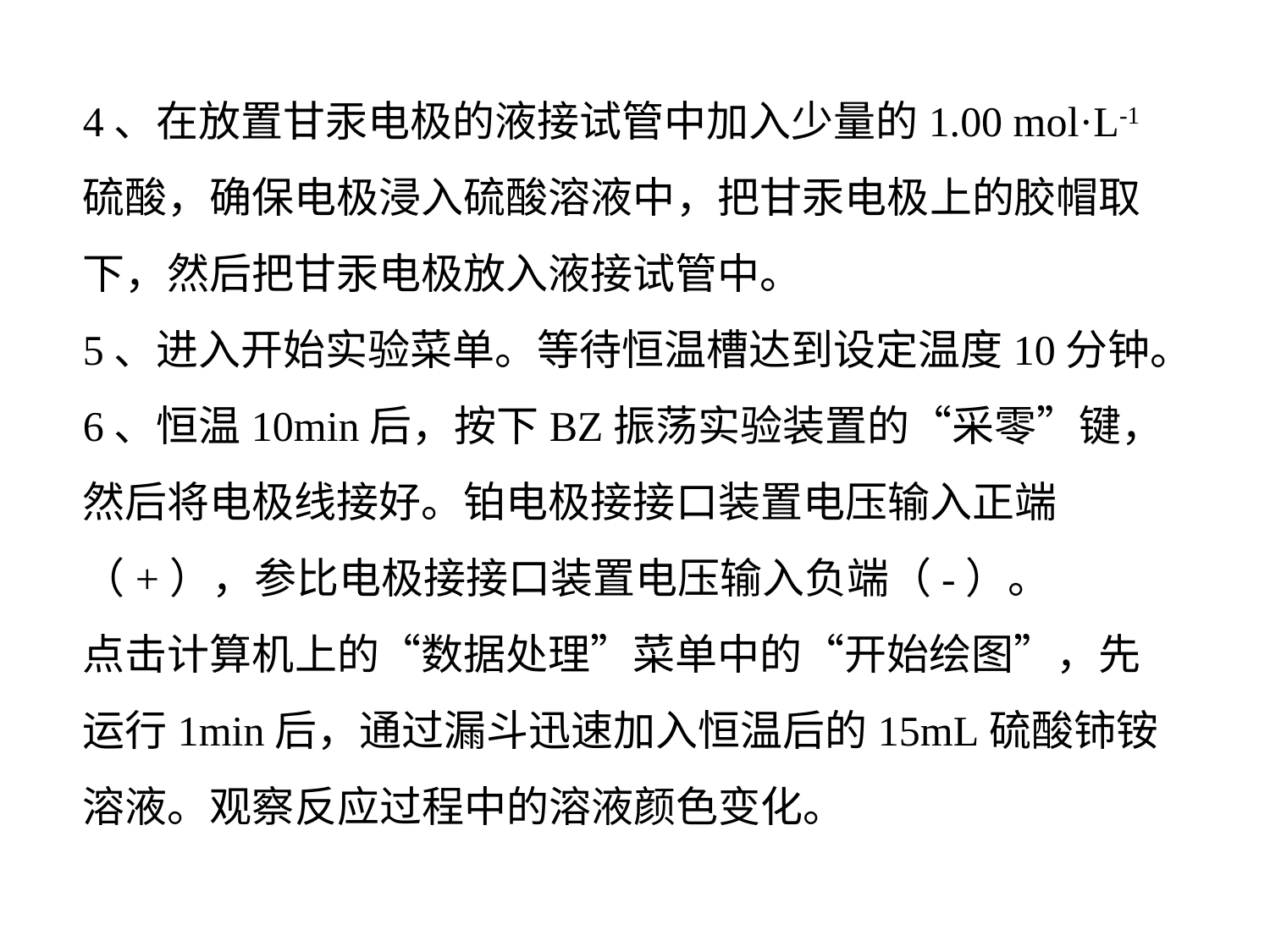

4、在放置甘汞电极的液接试管中加入少量的1.00 mol·L-1硫酸，确保电极浸入硫酸溶液中，把甘汞电极上的胶帽取下，然后把甘汞电极放入液接试管中。
5、进入开始实验菜单。等待恒温槽达到设定温度10分钟。
6、恒温10min后，按下BZ振荡实验装置的“采零”键，然后将电极线接好。铂电极接接口装置电压输入正端（+），参比电极接接口装置电压输入负端（-）。
点击计算机上的“数据处理”菜单中的“开始绘图”，先运行1min后，通过漏斗迅速加入恒温后的15mL硫酸铈铵溶液。观察反应过程中的溶液颜色变化。